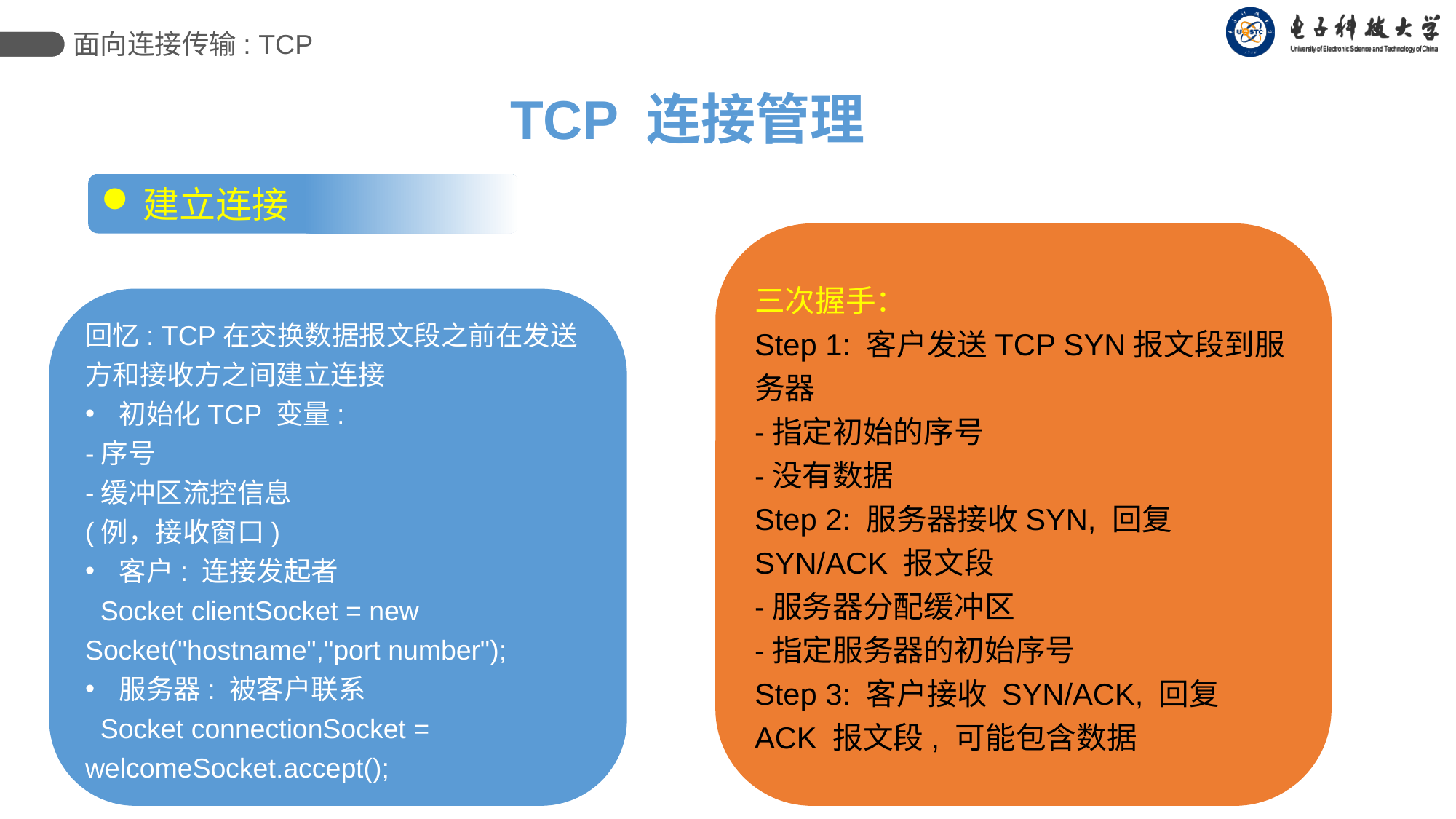

面向连接传输: TCP

TCP 连接管理
建立连接
三次握手：
Step 1: 客户发送TCP SYN报文段到服务器
-指定初始的序号
-没有数据
Step 2: 服务器接收SYN, 回复 SYN/ACK 报文段
-服务器分配缓冲区
-指定服务器的初始序号
Step 3: 客户接收 SYN/ACK, 回复 ACK 报文段, 可能包含数据
回忆: TCP在交换数据报文段之前在发送方和接收方之间建立连接
初始化TCP 变量:
-序号
-缓冲区流控信息
(例，接收窗口)
客户: 连接发起者
  Socket clientSocket = new   Socket("hostname","port number");
服务器: 被客户联系
  Socket connectionSocket = welcomeSocket.accept();